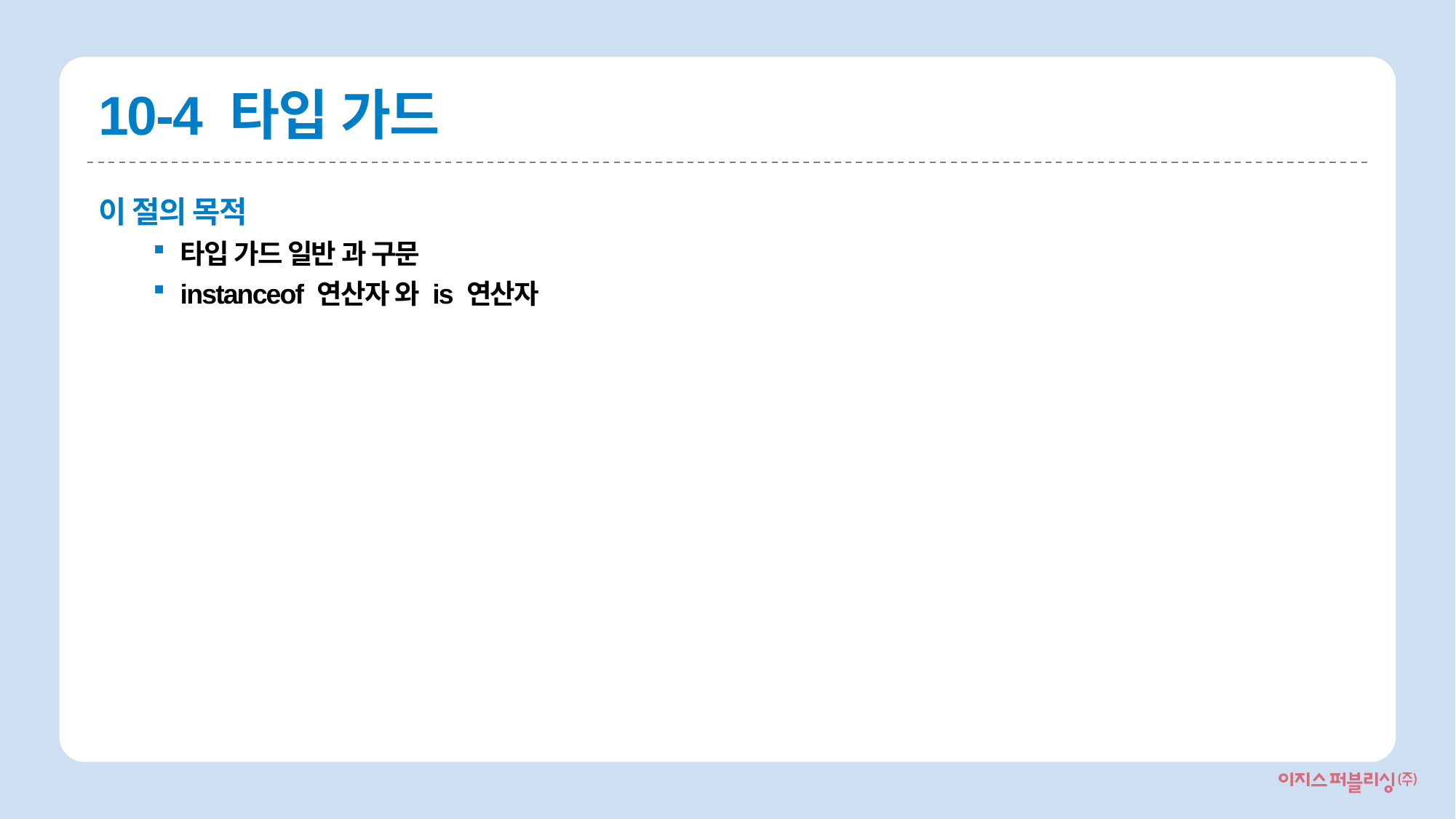

# 10-4 타입 가드
이 절의 목적
타입 가드 일반 과 구문
instanceof 연산자 와 is 연산자